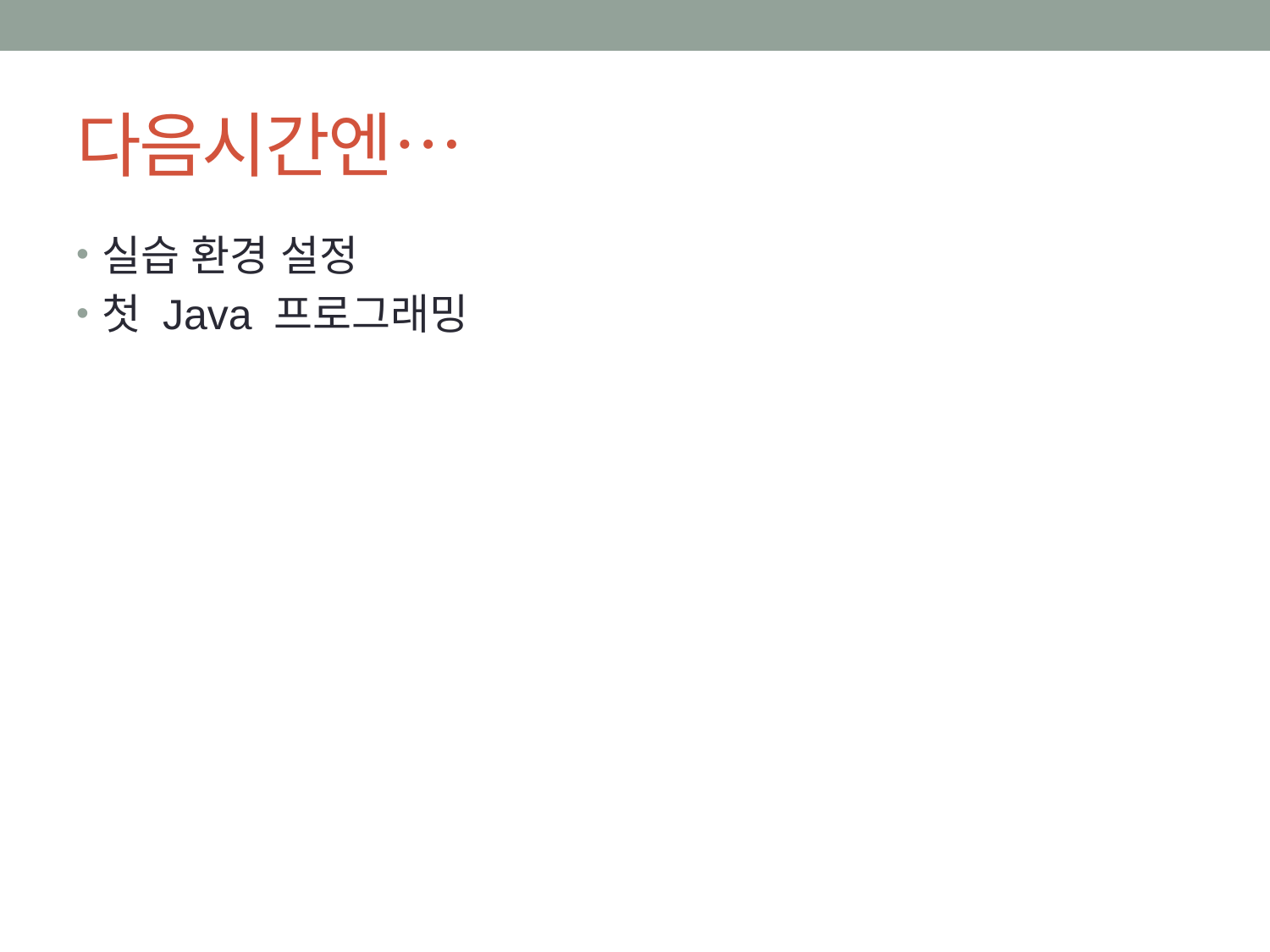

# 다음시간엔…
실습 환경 설정
첫 Java 프로그래밍